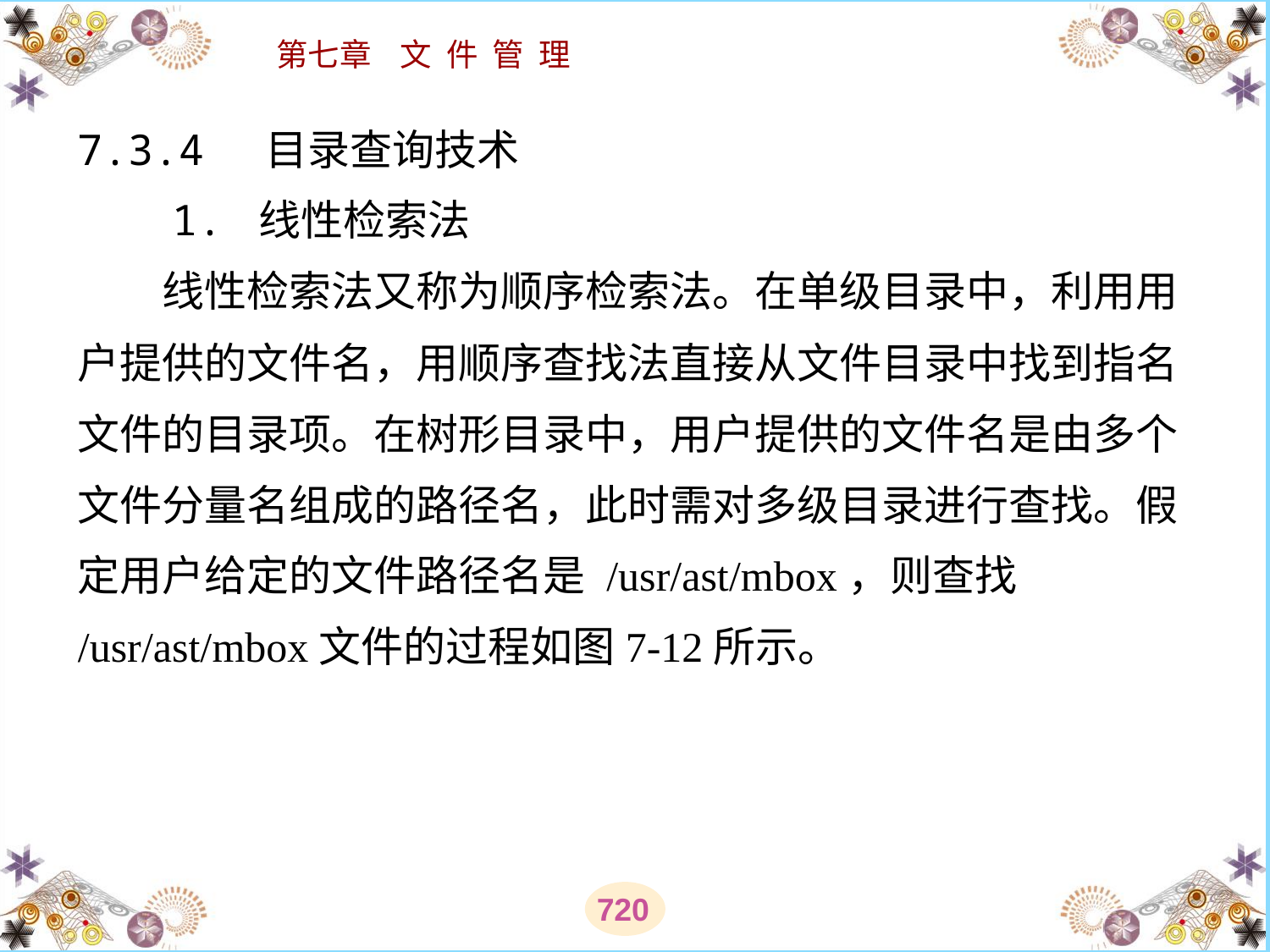

# 7.3.4  目录查询技术 　　1. 线性检索法 　　线性检索法又称为顺序检索法。在单级目录中，利用用户提供的文件名，用顺序查找法直接从文件目录中找到指名文件的目录项。在树形目录中，用户提供的文件名是由多个文件分量名组成的路径名，此时需对多级目录进行查找。假定用户给定的文件路径名是 /usr/ast/mbox，则查找 /usr/ast/mbox文件的过程如图7-12所示。